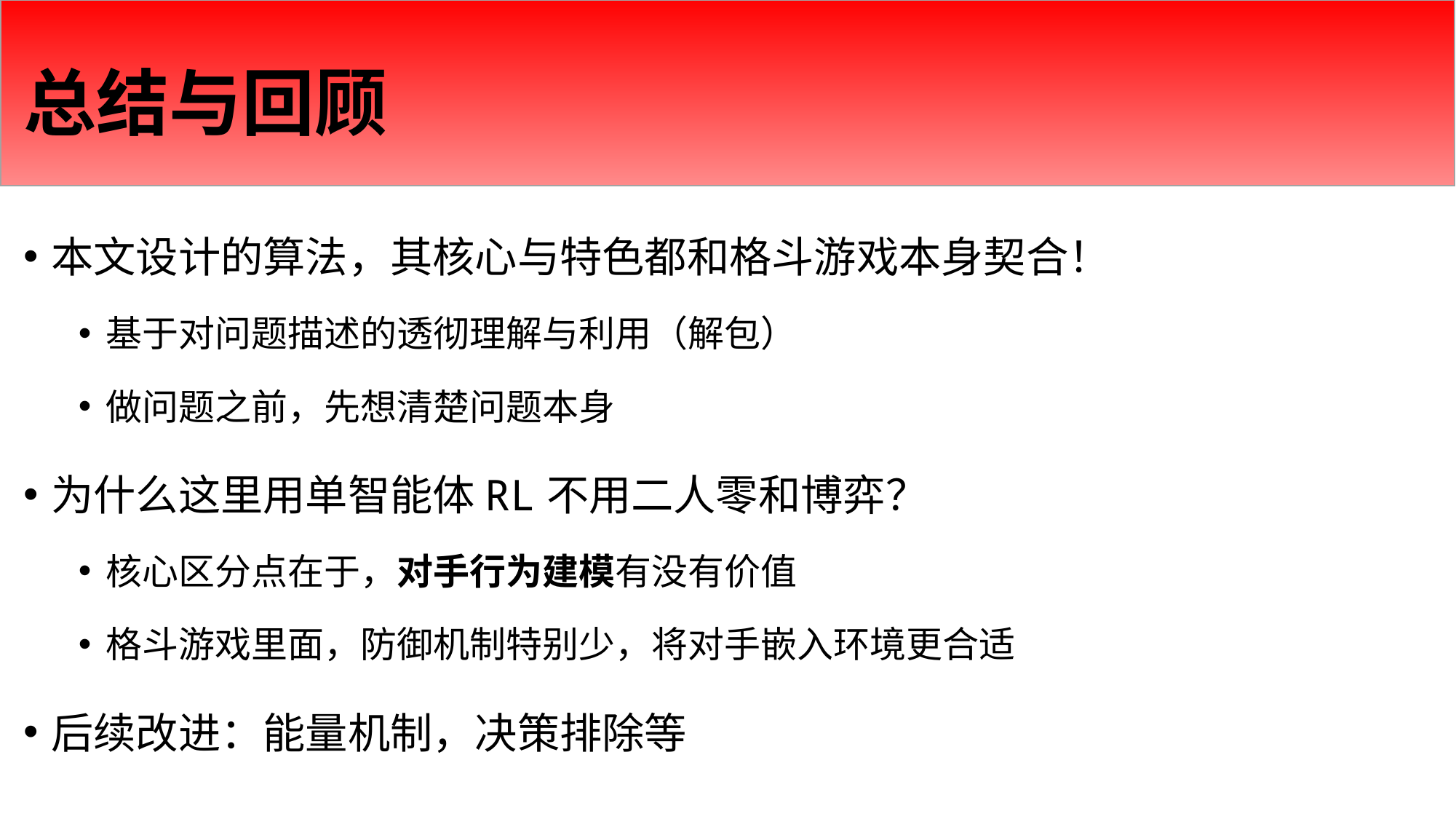

# 总结与回顾
本文设计的算法，其核心与特色都和格斗游戏本身契合！
基于对问题描述的透彻理解与利用（解包）
做问题之前，先想清楚问题本身
为什么这里用单智能体RL不用二人零和博弈？
核心区分点在于，对手行为建模有没有价值
格斗游戏里面，防御机制特别少，将对手嵌入环境更合适
后续改进：能量机制，决策排除等